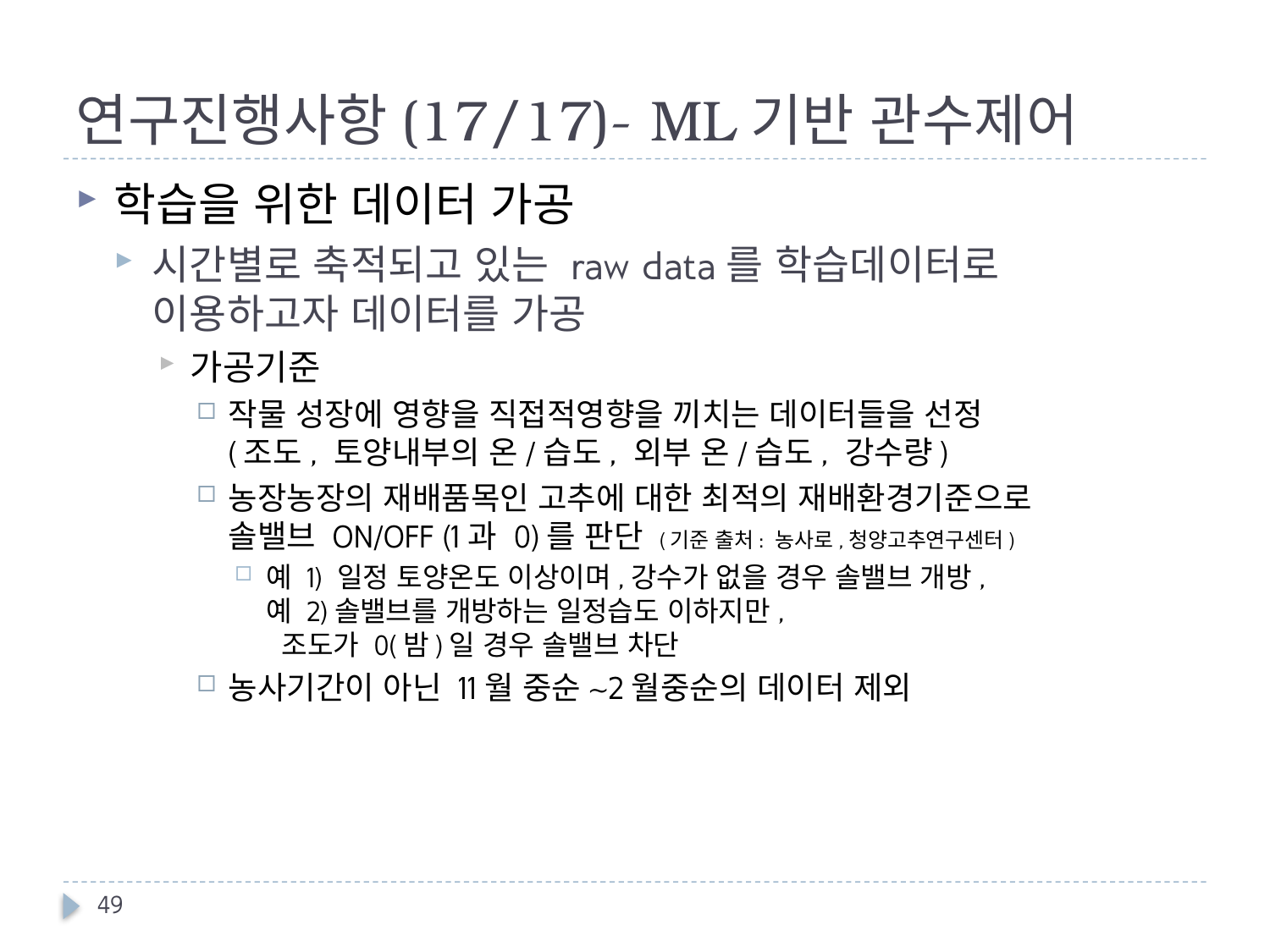

# 연구진행사항(17/17)- ML기반 관수제어
학습을 위한 데이터 가공
시간별로 축적되고 있는 raw data를 학습데이터로 이용하고자 데이터를 가공
가공기준
작물 성장에 영향을 직접적영향을 끼치는 데이터들을 선정
(조도, 토양내부의 온/습도, 외부 온/습도, 강수량)
농장농장의 재배품목인 고추에 대한 최적의 재배환경기준으로
솔밸브 ON/OFF (1과 0)를 판단 (기준 출처: 농사로,청양고추연구센터)
예 1) 일정 토양온도 이상이며,강수가 없을 경우 솔밸브 개방,
예 2)솔밸브를 개방하는 일정습도 이하지만,
 조도가 0(밤)일 경우 솔밸브 차단
농사기간이 아닌 11월 중순~2월중순의 데이터 제외

49